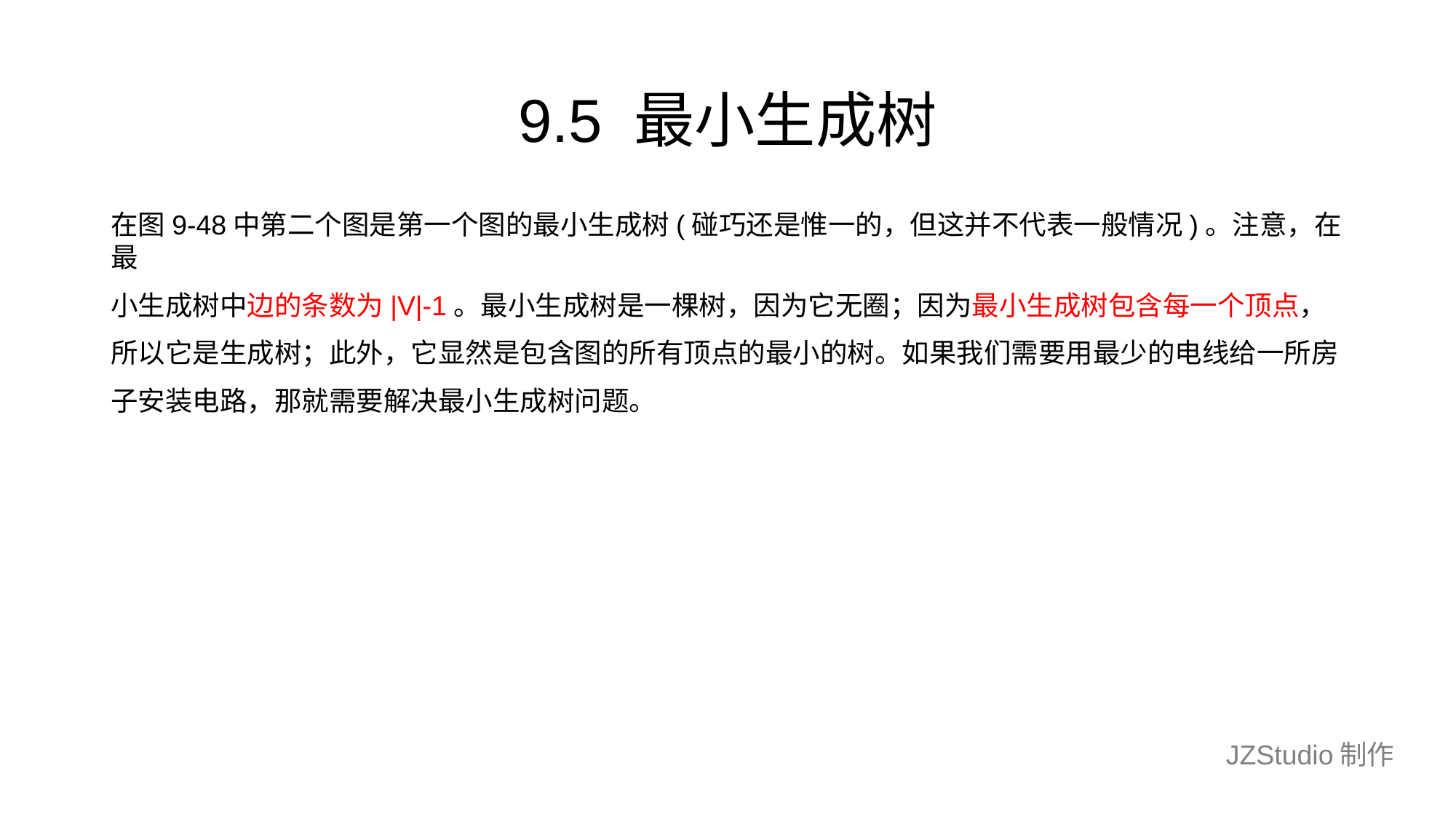

# 9.5 最小生成树
在图9-48中第二个图是第一个图的最小生成树(碰巧还是惟一的，但这并不代表一般情况)。注意，在最
小生成树中边的条数为|V|-1。最小生成树是一棵树，因为它无圈；因为最小生成树包含每一个顶点，
所以它是生成树；此外，它显然是包含图的所有顶点的最小的树。如果我们需要用最少的电线给一所房
子安装电路，那就需要解决最小生成树问题。